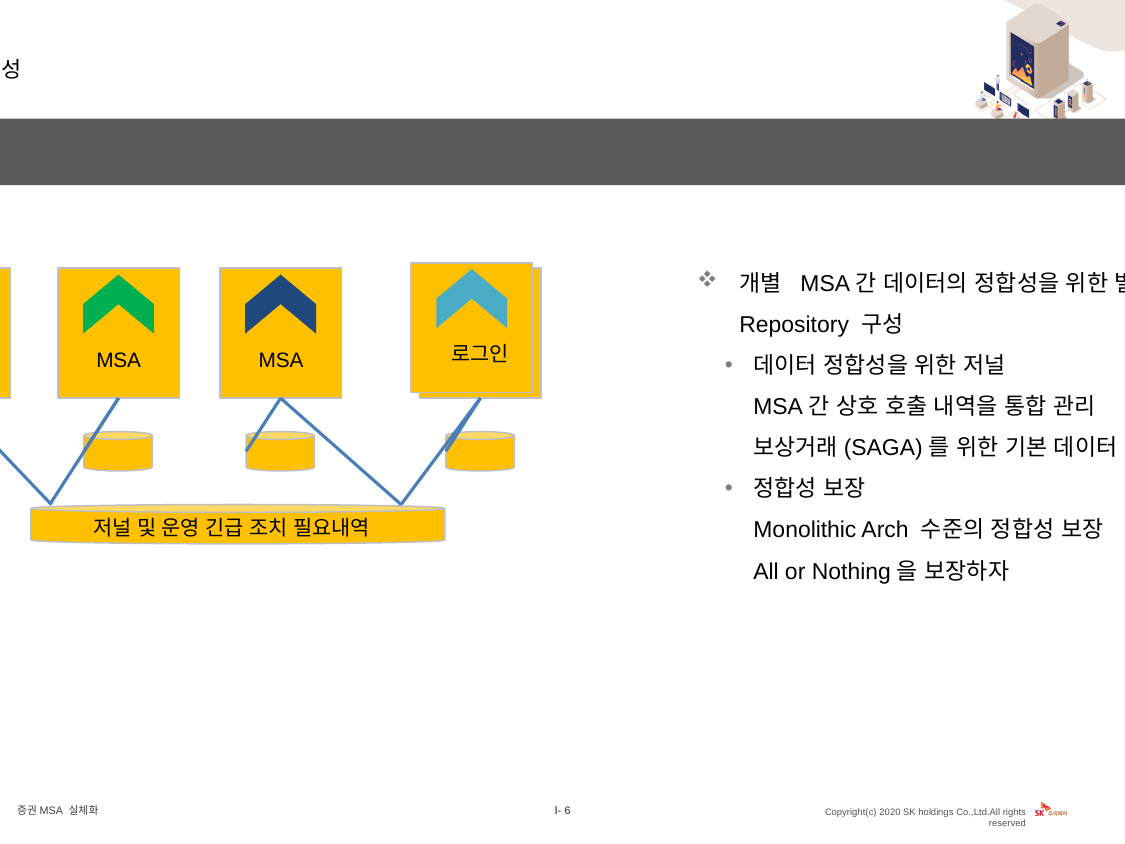

MSA 세부 구성
데이터 정합성을 위한 통합 DB 구성
개별  MSA간 데이터의 정합성을 위한 별도의 공용  Repository 구성
데이터 정합성을 위한 저널
MSA간 상호 호출 내역을 통합 관리
보상거래(SAGA)를 위한 기본 데이터
정합성 보장
Monolithic Arch 수준의 정합성 보장
All or Nothing을 보장하자

로그인
MSA
MSA
MSA
MSA

저널 및 운영 긴급 조치 필요내역